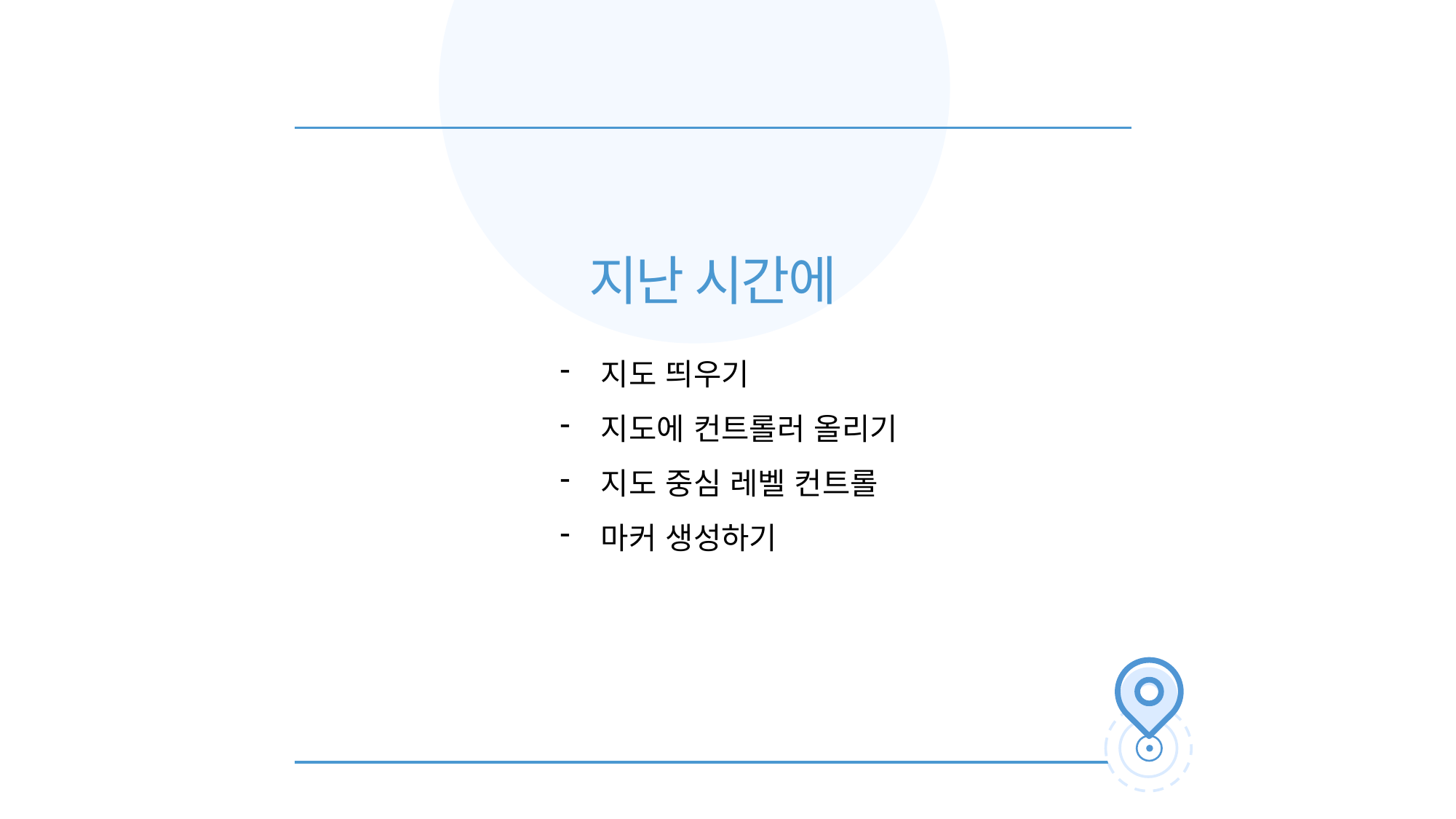

지난 시간에
지도 띄우기
지도에 컨트롤러 올리기
지도 중심 레벨 컨트롤
마커 생성하기